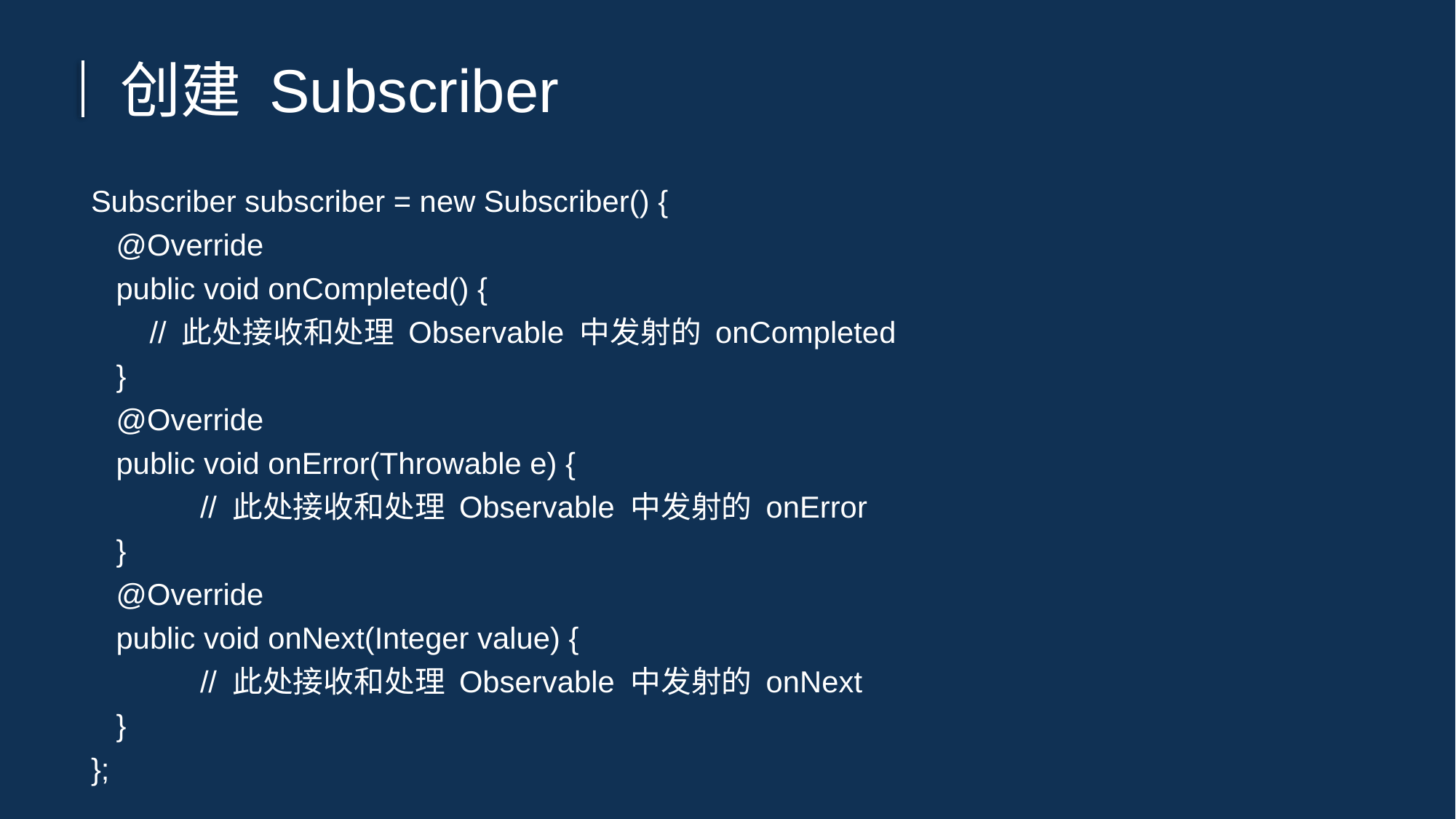

创建 Subscriber
Subscriber subscriber = new Subscriber() {
   @Override
   public void onCompleted() {
       // 此处接收和处理 Observable 中发射的 onCompleted
   }
   @Override
   public void onError(Throwable e) {
	// 此处接收和处理 Observable 中发射的 onError
   }
   @Override
   public void onNext(Integer value) {
	// 此处接收和处理 Observable 中发射的 onNext
   }
};